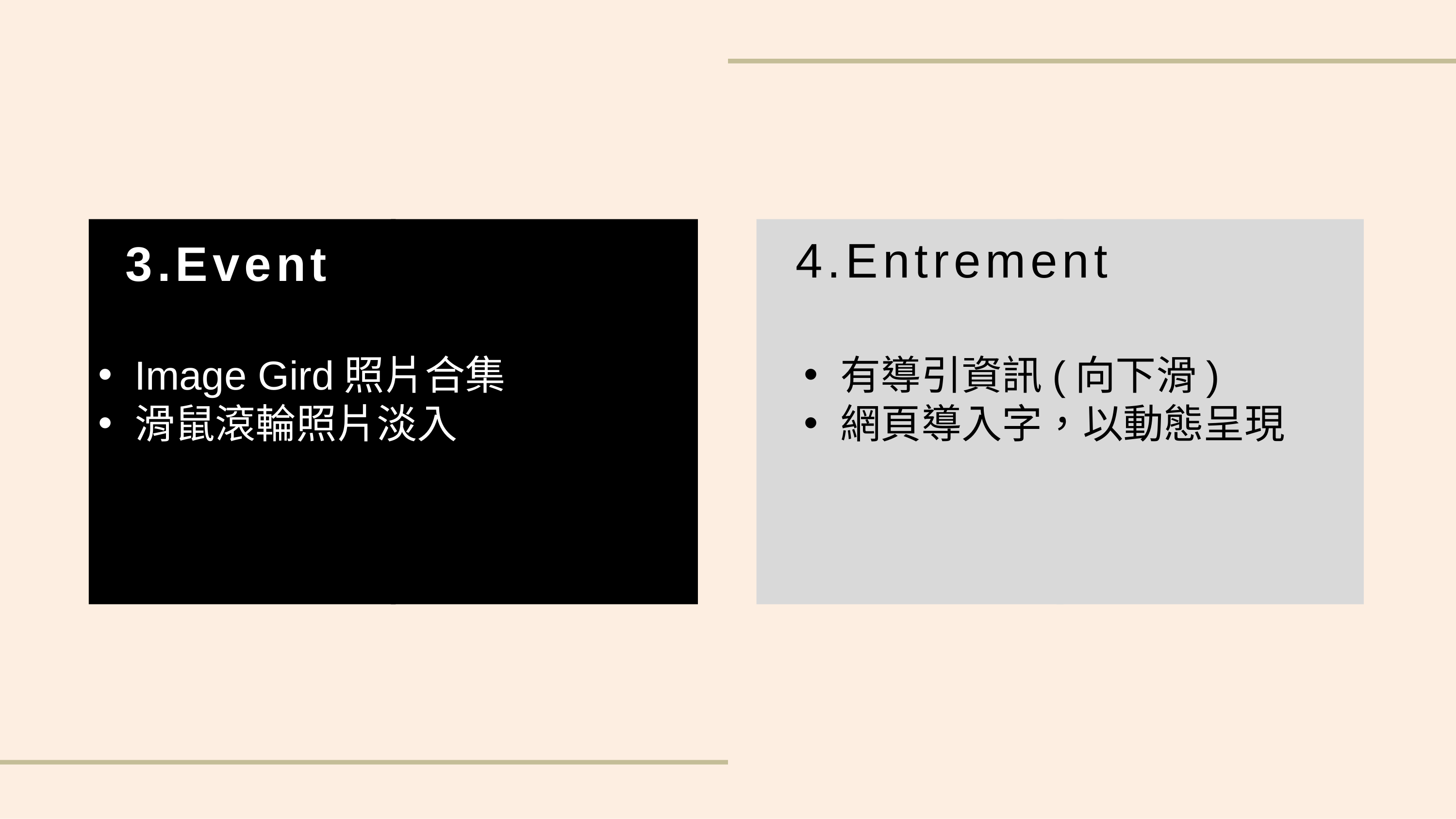

3.Event

4.Entrement

Image Gird照片合集
滑鼠滾輪照片淡入
有導引資訊(向下滑)
網頁導入字，以動態呈現